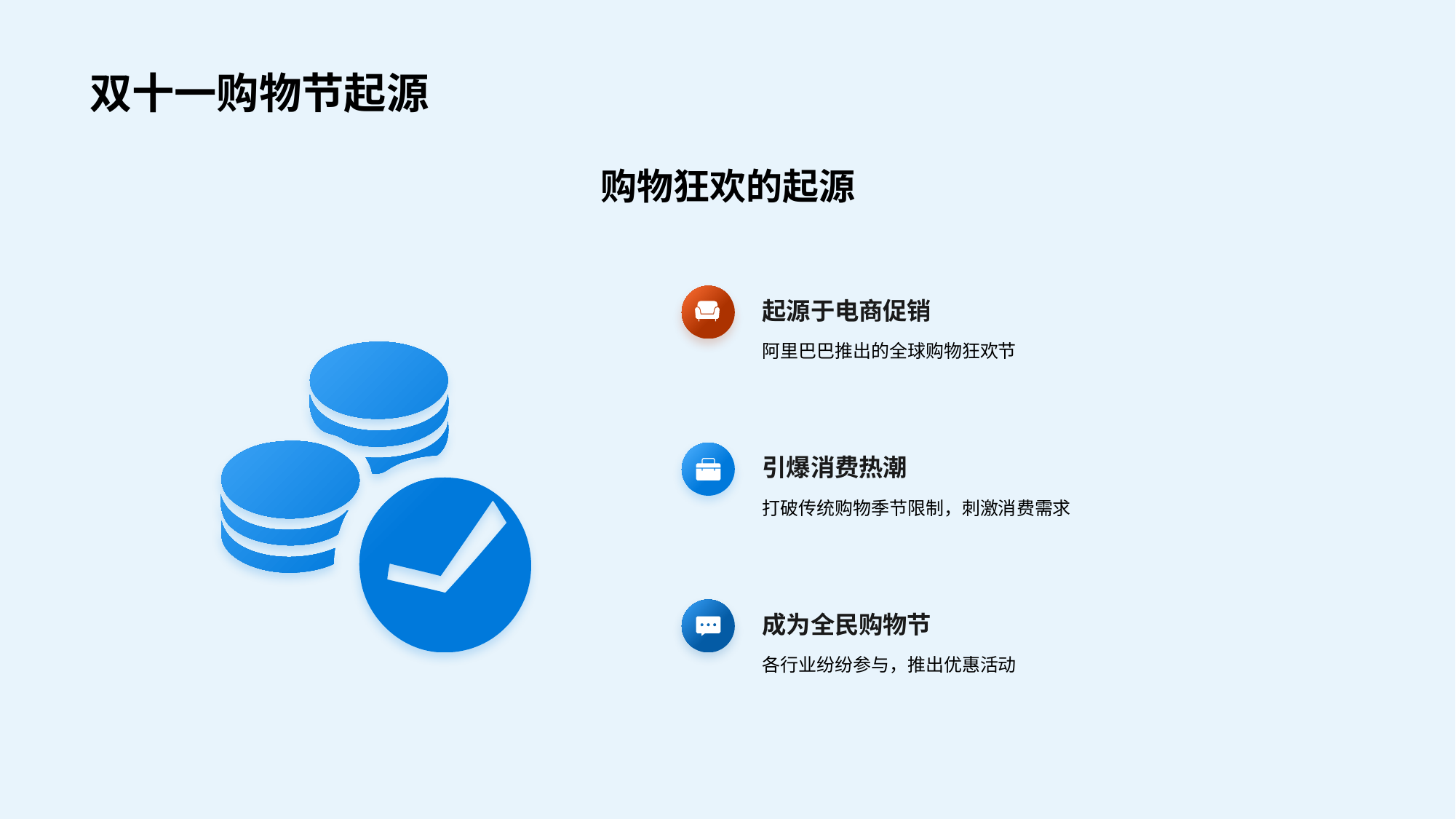

# 双十一购物节起源
购物狂欢的起源
起源于电商促销
阿里巴巴推出的全球购物狂欢节

引爆消费热潮
打破传统购物季节限制，刺激消费需求

成为全民购物节
各行业纷纷参与，推出优惠活动